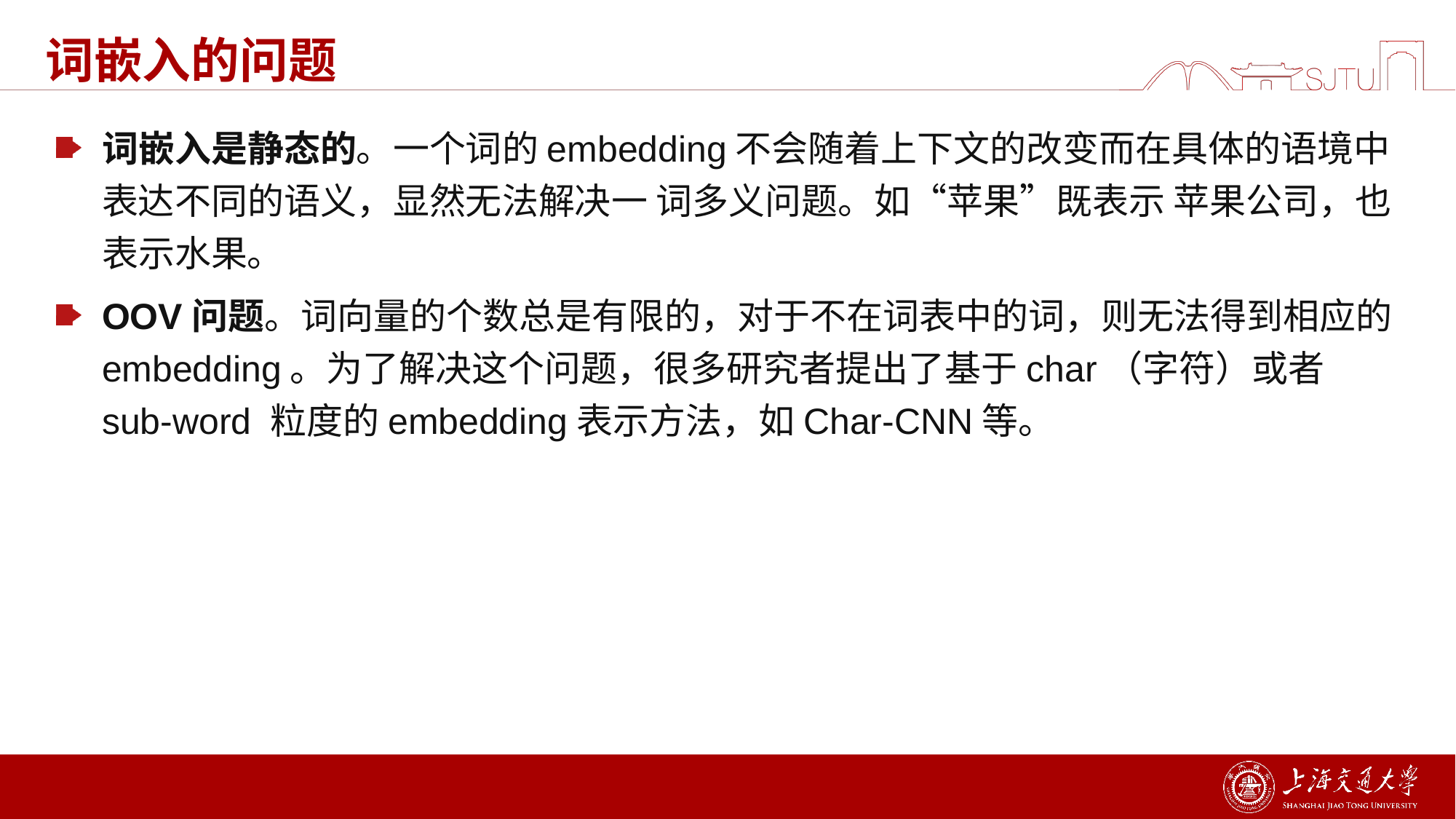

# 词嵌入的问题
词嵌入是静态的。一个词的embedding不会随着上下文的改变而在具体的语境中表达不同的语义，显然无法解决一 词多义问题。如“苹果”既表示 苹果公司，也表示水果。
OOV问题。词向量的个数总是有限的，对于不在词表中的词，则无法得到相应的embedding。为了解决这个问题，很多研究者提出了基于char（字符）或者sub-word 粒度的embedding表示方法，如Char-CNN等。